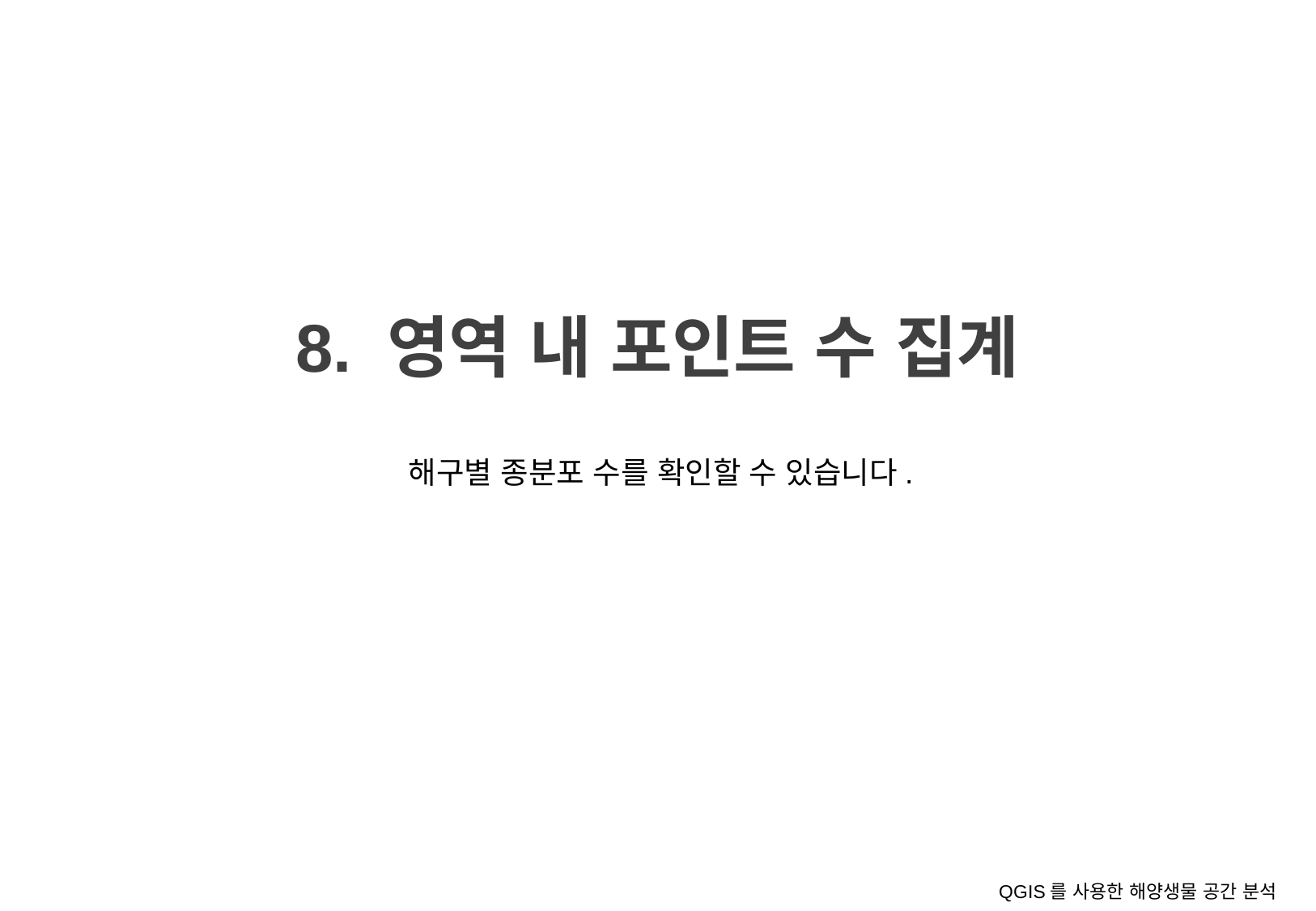

8. 영역 내 포인트 수 집계
해구별 종분포 수를 확인할 수 있습니다.